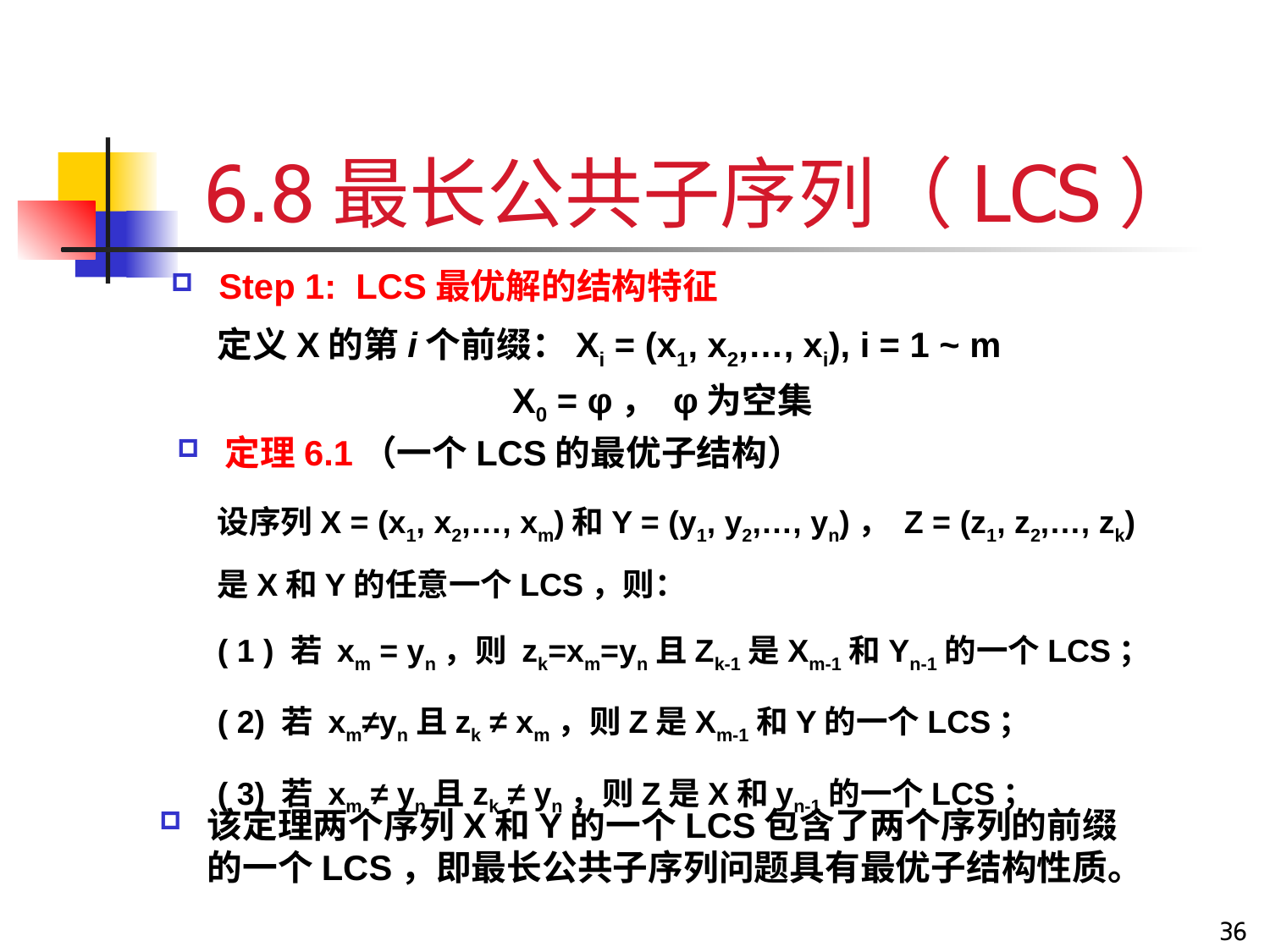

# 6.8最长公共子序列（LCS）
Step 1:  LCS最优解的结构特征
 定义X的第i个前缀：Xi = (x1, x2,…, xi), i = 1 ~ m
                                X0 = φ， φ为空集
定理6.1（一个LCS的最优子结构）
设序列X = (x1, x2,…, xm)和Y = (y1, y2,…, yn)， Z = (z1, z2,…, zk)是X和Y的任意一个LCS，则：
( 1 ) 若 xm = yn，则 zk=xm=yn且Zk-1是Xm-1和Yn-1的一个LCS；
( 2) 若 xm≠yn且zk ≠ xm，则Z是Xm-1和Y的一个LCS；
( 3) 若 xm ≠ yn且zk ≠ yn，则Z是X和yn-1的一个LCS；
该定理两个序列X和Y的一个LCS包含了两个序列的前缀的一个LCS，即最长公共子序列问题具有最优子结构性质。
36